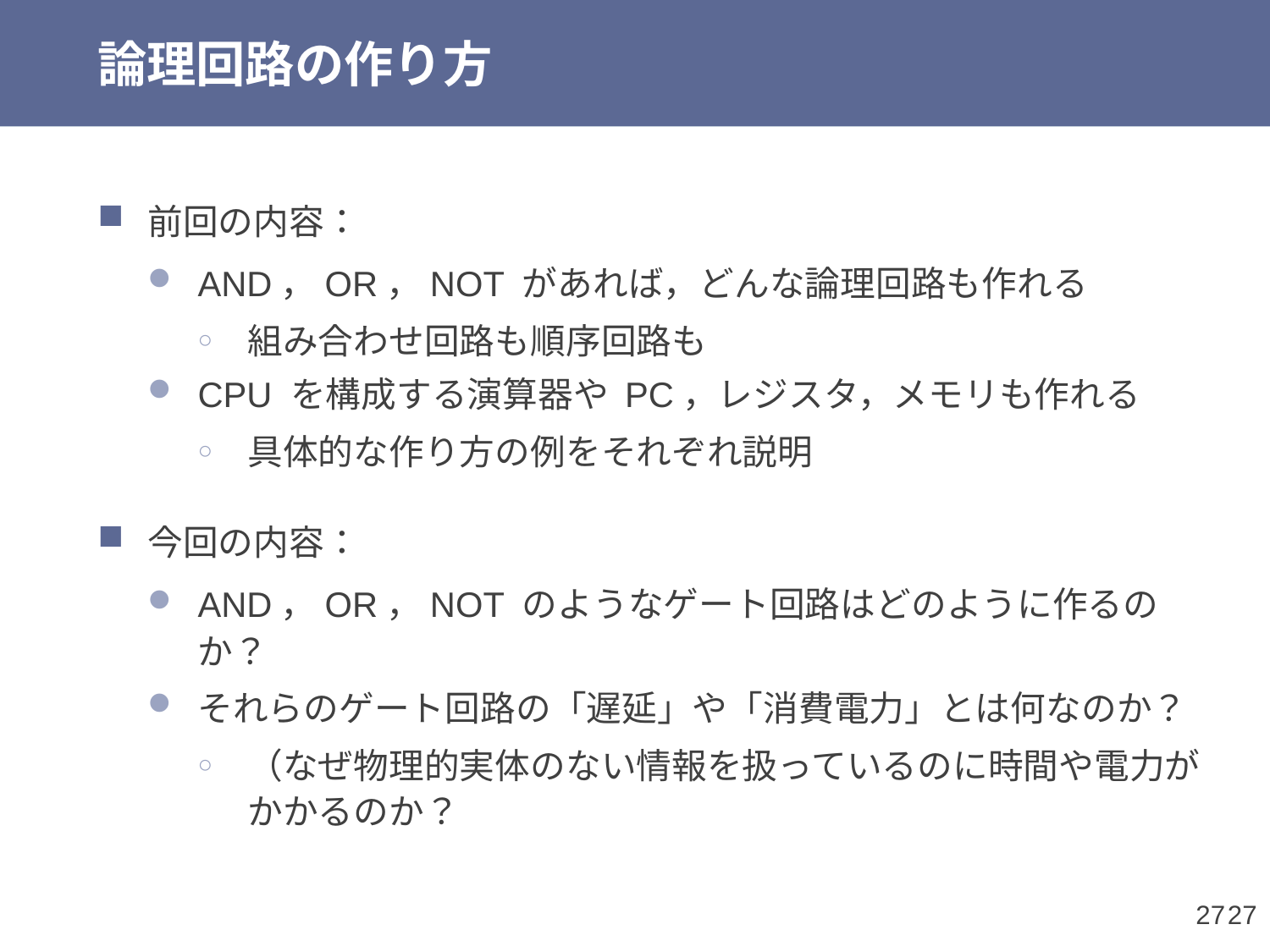

# 論理回路の作り方
前回の内容：
AND，OR，NOT があれば，どんな論理回路も作れる
組み合わせ回路も順序回路も
CPU を構成する演算器や PC，レジスタ，メモリも作れる
具体的な作り方の例をそれぞれ説明
今回の内容：
AND，OR，NOT のようなゲート回路はどのように作るのか？
それらのゲート回路の「遅延」や「消費電力」とは何なのか？
（なぜ物理的実体のない情報を扱っているのに時間や電力がかかるのか？
27